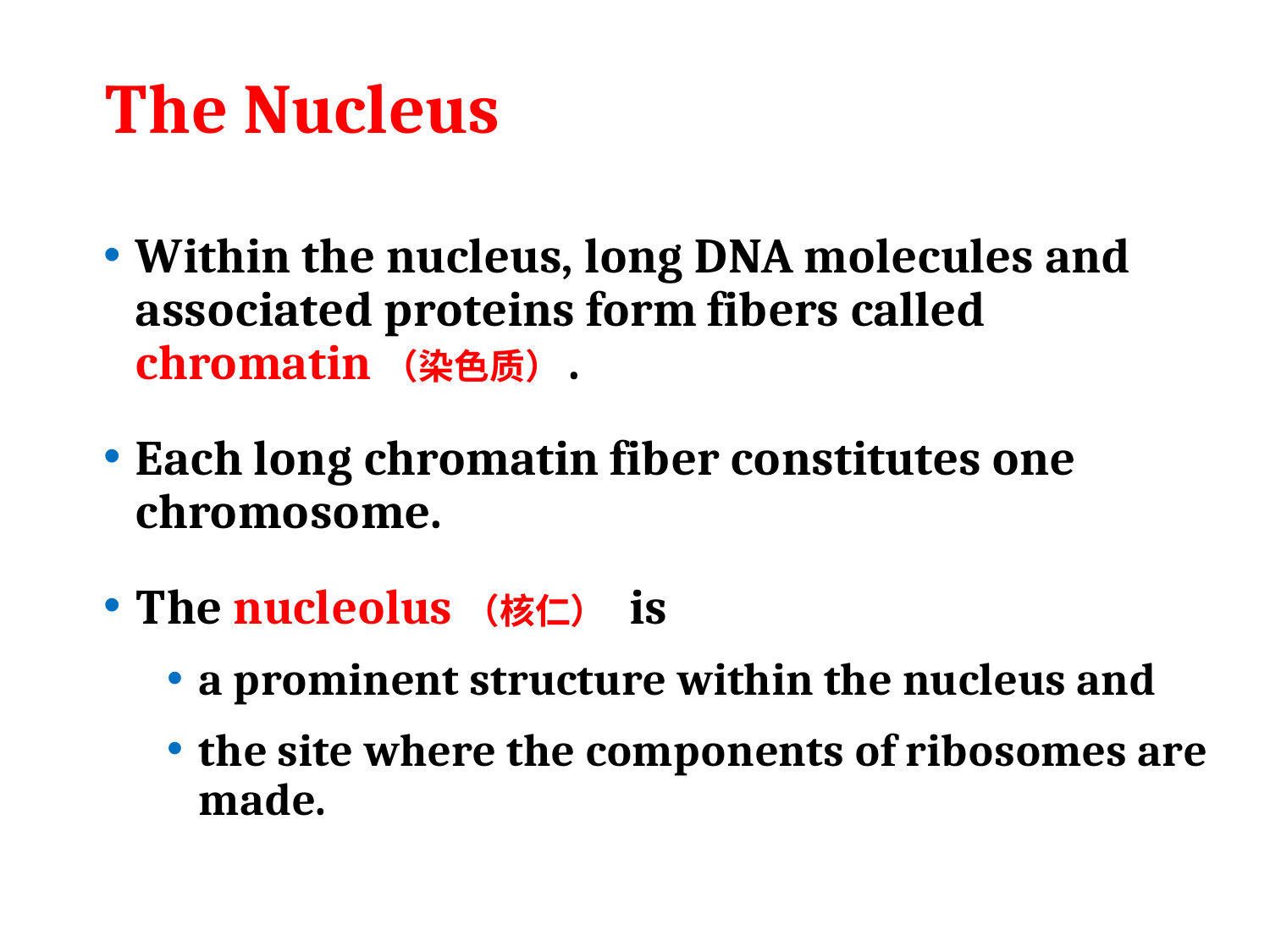

# The Nucleus
Within the nucleus, long DNA molecules and associated proteins form fibers called chromatin（染色质）.
Each long chromatin fiber constitutes one chromosome.
The nucleolus（核仁） is
a prominent structure within the nucleus and
the site where the components of ribosomes are made.